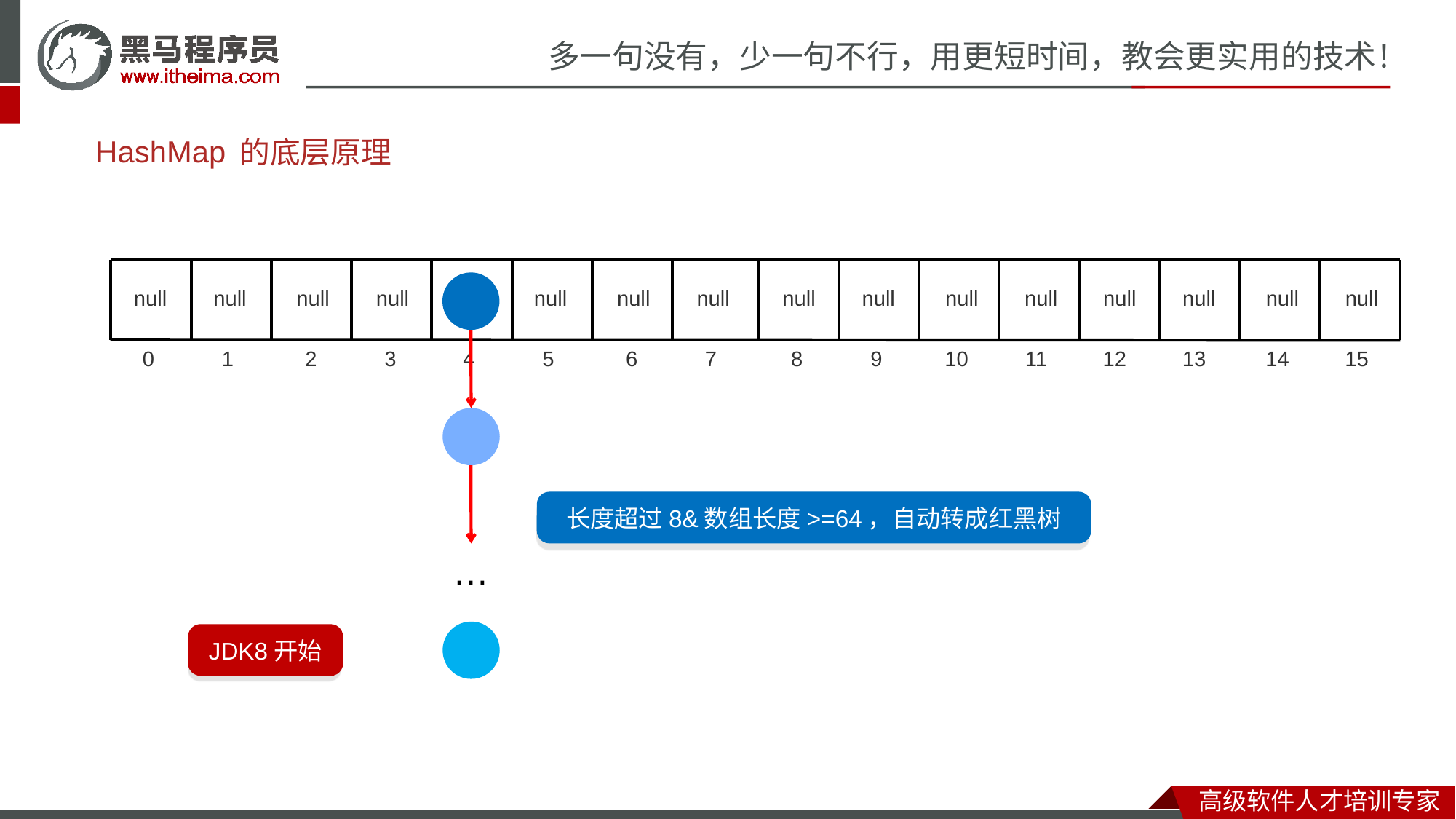

# HashMap
的底层原理

null
null
null
null
null
null
null
null
null
null
null
null
null
null
null
null
0
1
2
3
4
5
6
7
8
9
10
11
12
13
14
15

利用键计算哈希值，跟值无关
长度超过8&数组长度>=64，自动转成红黑树
…

JDK8开始